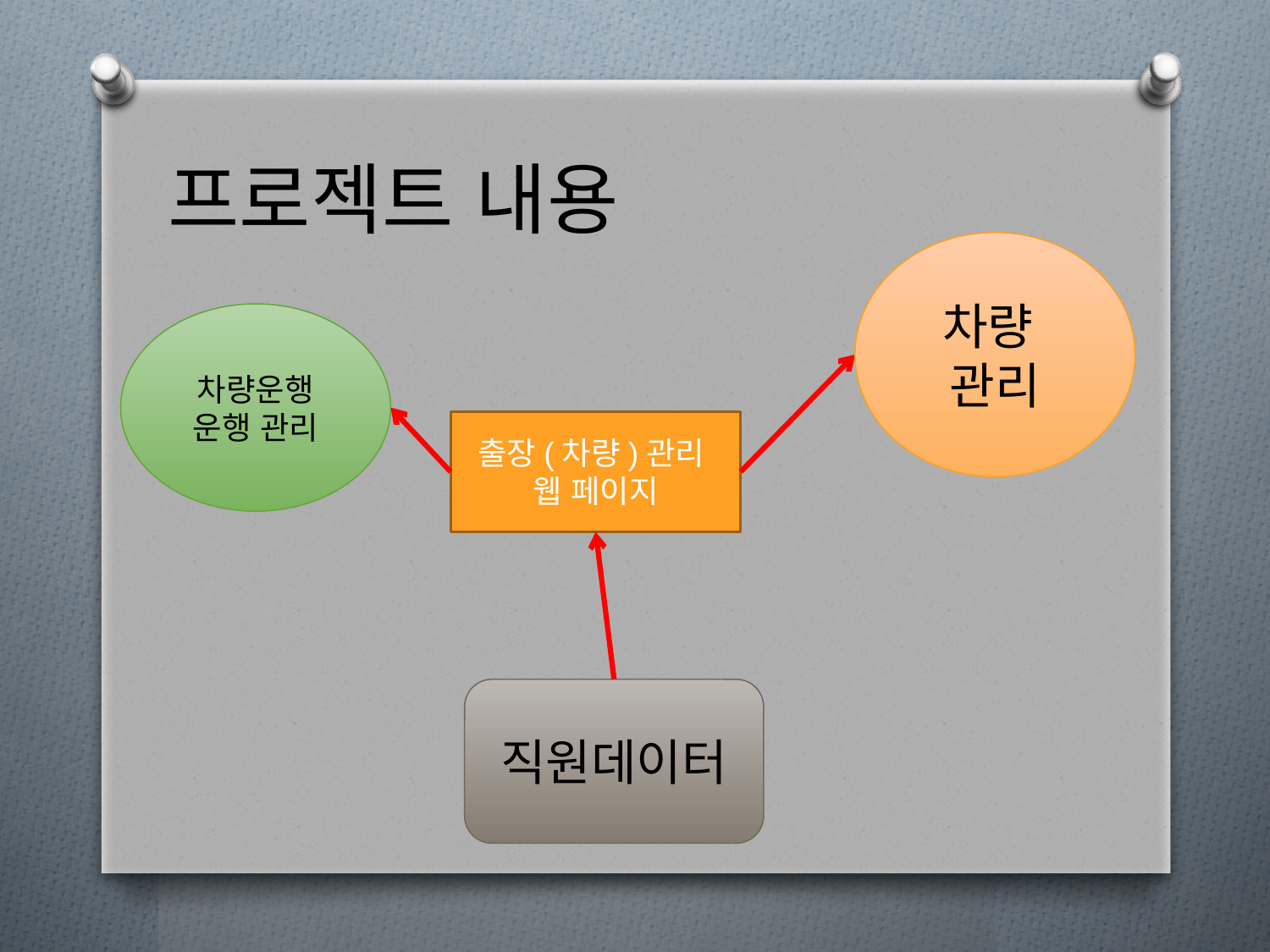

# 프로젝트 내용
차량
관리
차량운행 운행 관리
출장(차량)관리
웹 페이지
직원데이터